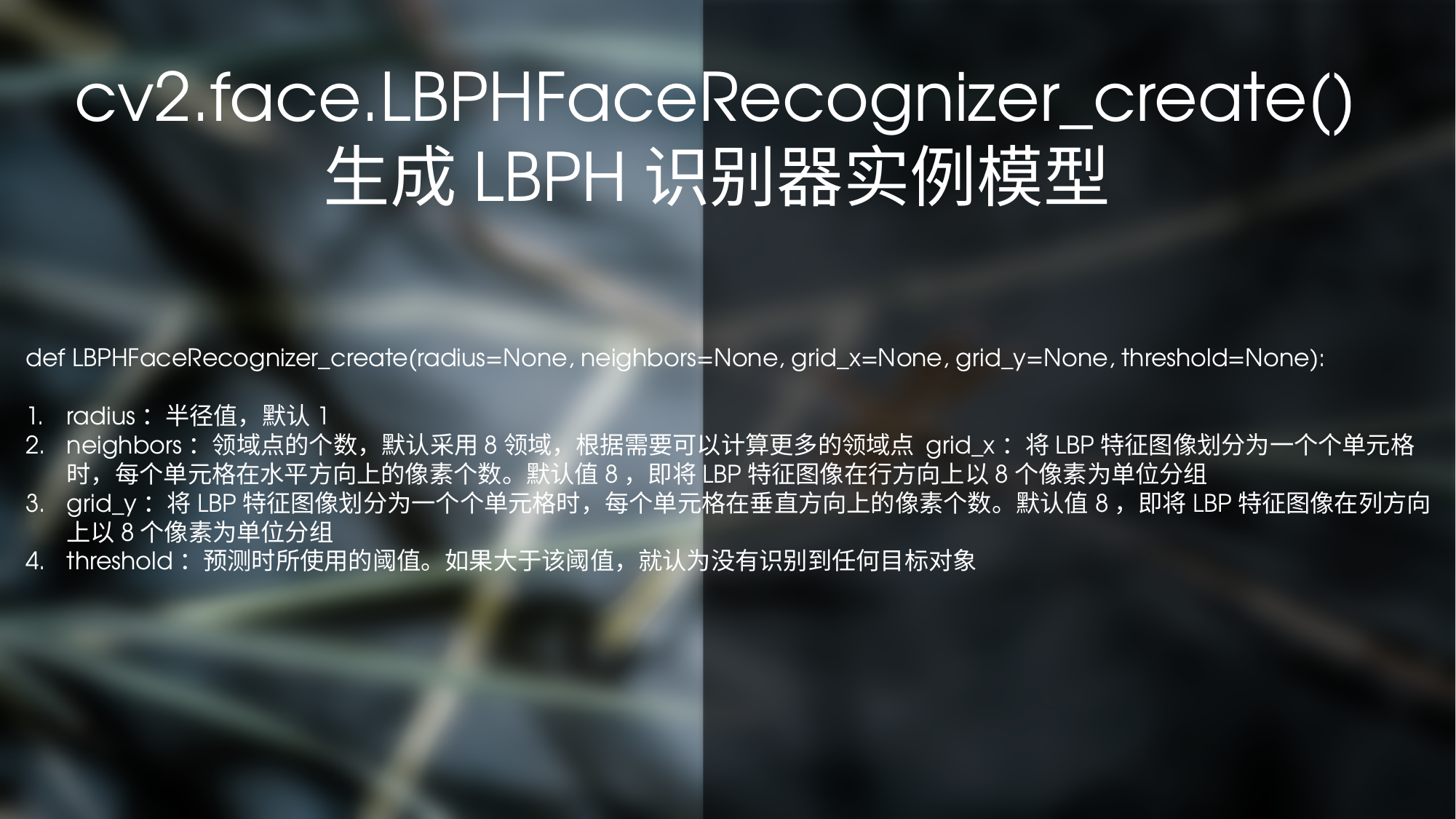

cv2.face.LBPHFaceRecognizer_create()生成LBPH识别器实例模型
def LBPHFaceRecognizer_create(radius=None, neighbors=None, grid_x=None, grid_y=None, threshold=None):

radius：半径值，默认1
neighbors：领域点的个数，默认采用8领域，根据需要可以计算更多的领域点 grid_x：将LBP特征图像划分为一个个单元格时，每个单元格在水平方向上的像素个数。默认值8，即将LBP特征图像在行方向上以8个像素为单位分组
grid_y：将LBP特征图像划分为一个个单元格时，每个单元格在垂直方向上的像素个数。默认值8，即将LBP特征图像在列方向上以8个像素为单位分组
threshold：预测时所使用的阈值。如果大于该阈值，就认为没有识别到任何目标对象